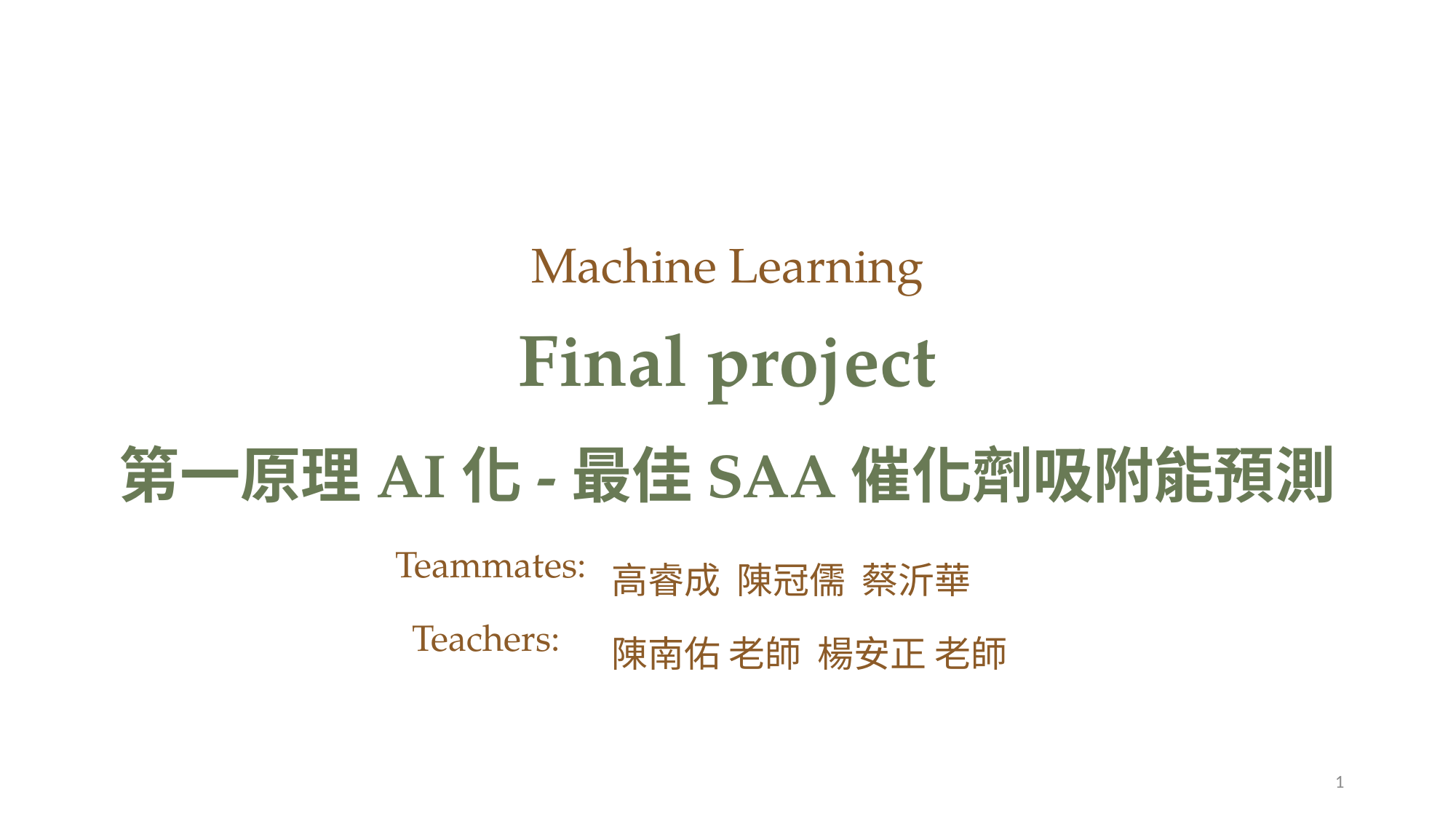

Machine Learning
Final project
第一原理AI化-最佳SAA催化劑吸附能預測
| Teammates: | 高睿成 陳冠儒 蔡沂華 |
| --- | --- |
| Teachers: | 陳南佑 老師 楊安正 老師 |
1